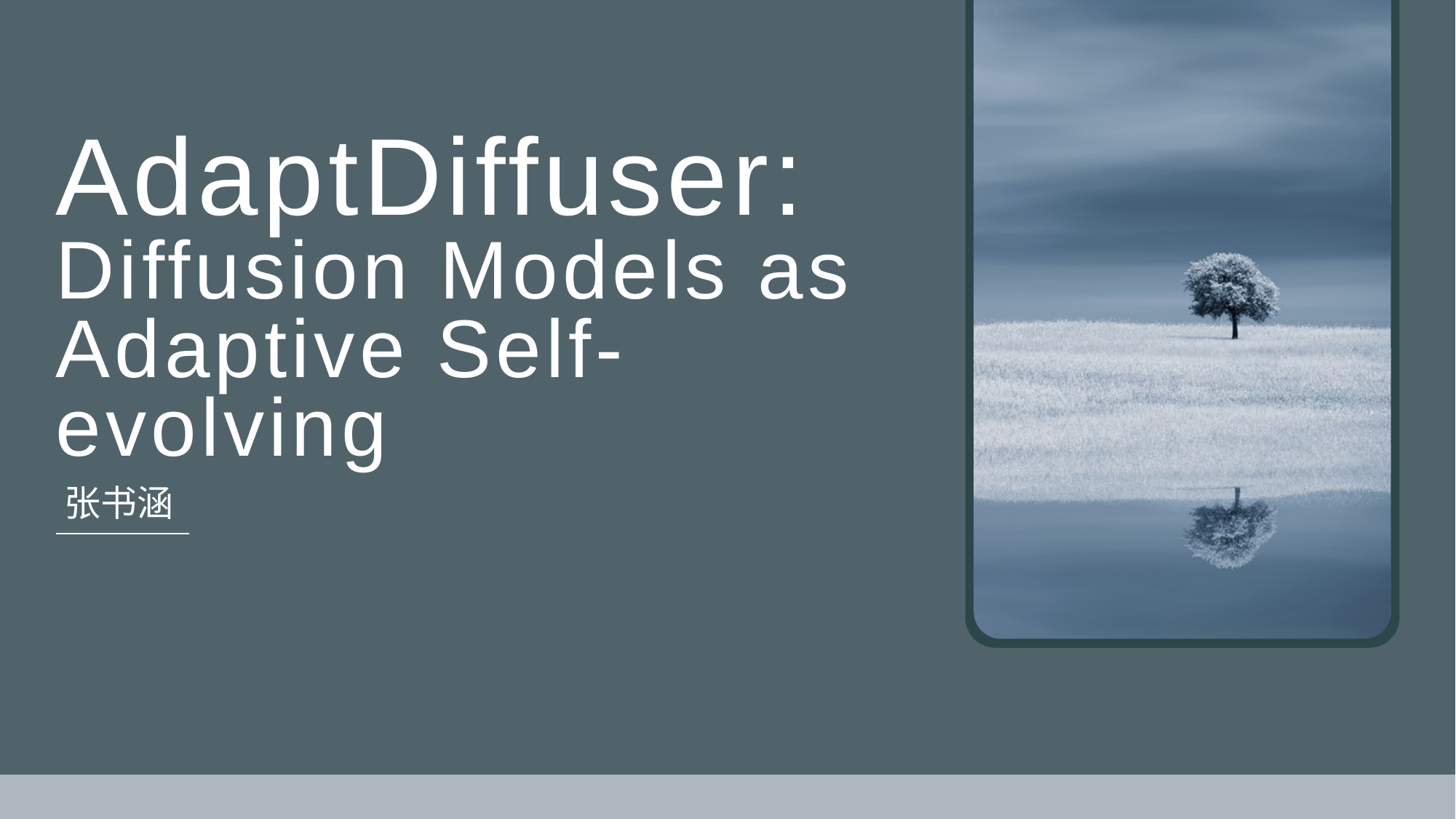

AdaptDiffuser:
Diffusion Models as Adaptive Self-evolving
张书涵